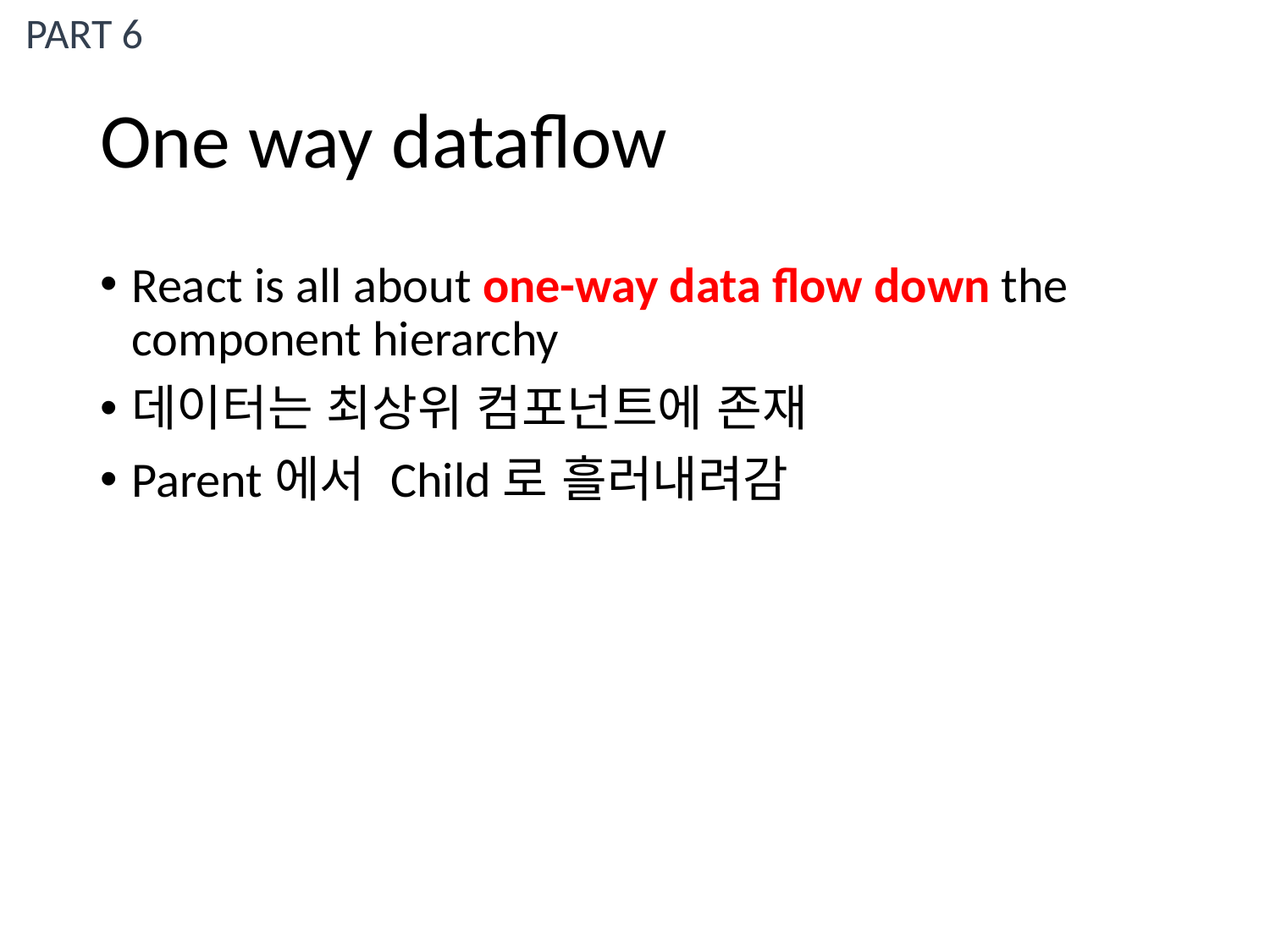

PART 6
# One way dataflow
React is all about one-way data flow down the component hierarchy
데이터는 최상위 컴포넌트에 존재
Parent에서 Child로 흘러내려감